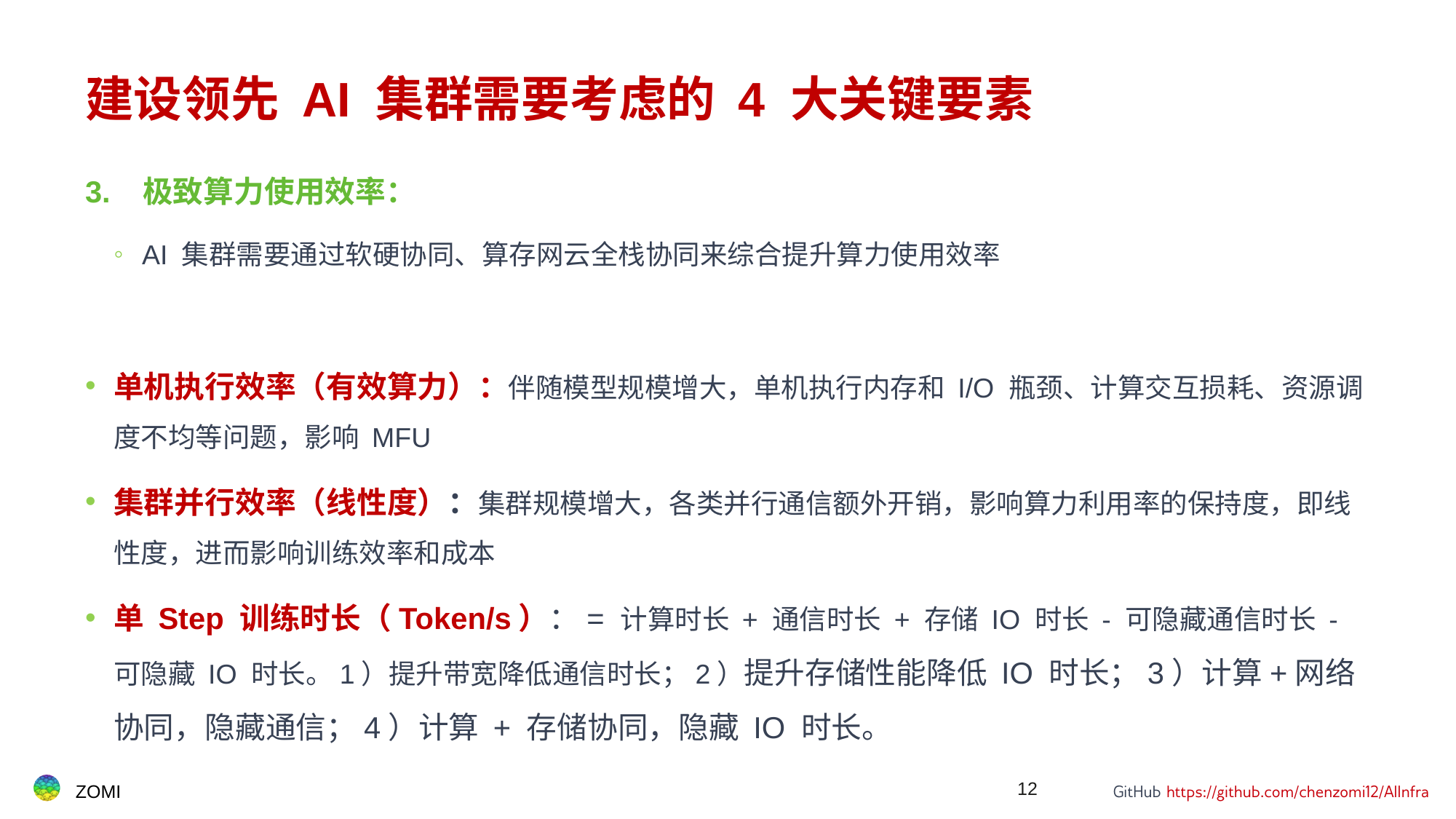

# 建设领先 AI 集群需要考虑的 4 大关键要素
3.   极致算力使用效率：
AI 集群需要通过软硬协同、算存网云全栈协同来综合提升算力使用效率

单机执行效率（有效算力）：伴随模型规模增大，单机执行内存和 I/O 瓶颈、计算交互损耗、资源调度不均等问题，影响 MFU
集群并行效率（线性度）：集群规模增大，各类并行通信额外开销，影响算力利用率的保持度，即线性度，进而影响训练效率和成本
单 Step 训练时长（Token/s）：= 计算时长 + 通信时长 + 存储 IO 时长 - 可隐藏通信时长 - 可隐藏 IO 时长。1）提升带宽降低通信时长；2）提升存储性能降低 IO 时长；3）计算+网络协同，隐藏通信；4）计算 + 存储协同，隐藏 IO 时长。